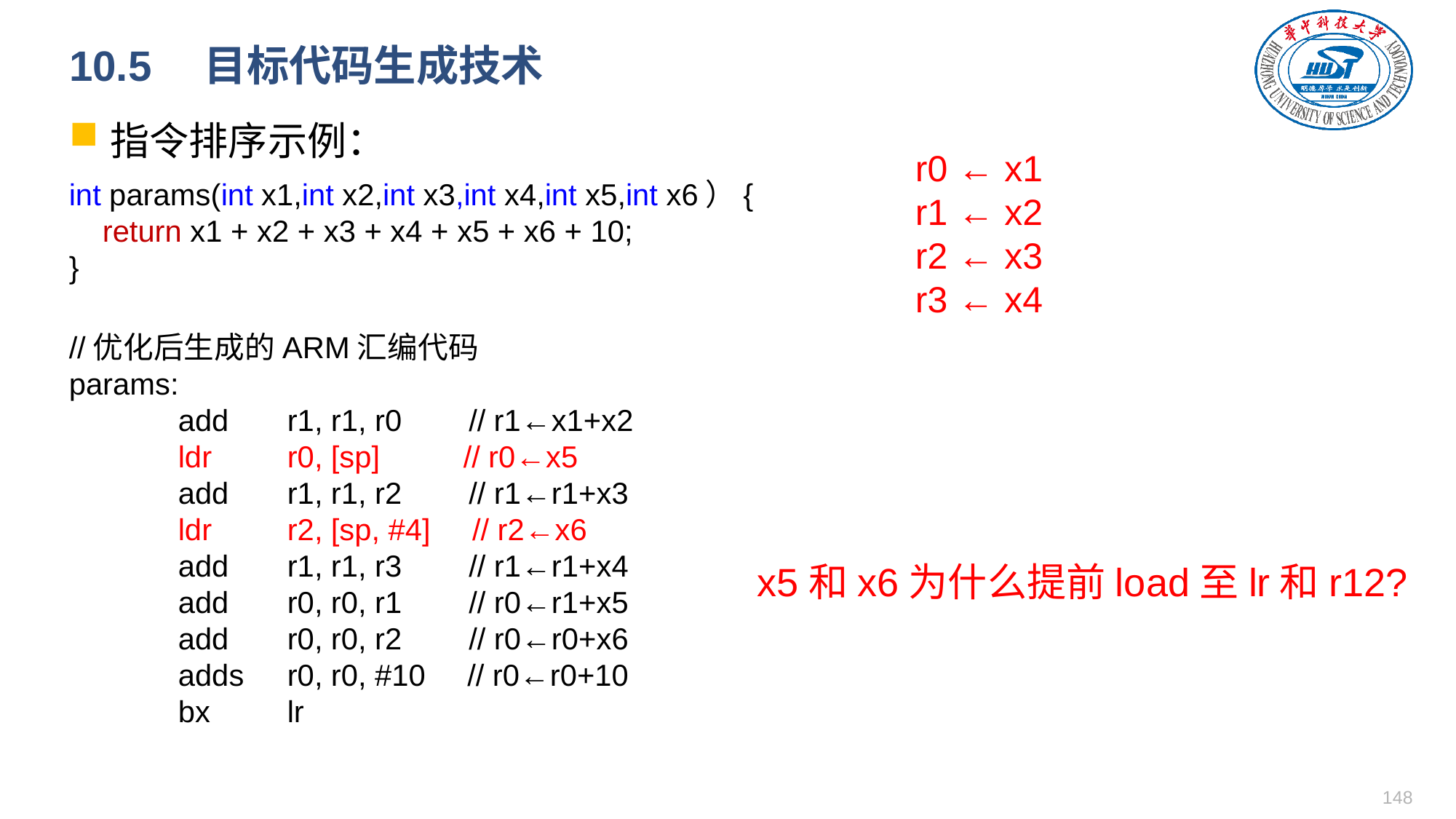

# 10.5　目标代码生成技术
指令排序示例：
r0 ← x1
r1 ← x2
r2 ← x3
r3 ← x4
int params(int x1,int x2,int x3,int x4,int x5,int x6）{
    return x1 + x2 + x3 + x4 + x5 + x6 + 10;
}

//优化后生成的ARM汇编代码
params:
	add	r1, r1, r0        // r1←x1+x2
   	ldr	r0, [sp]	        // r0←x5
	add	r1, r1, r2        // r1←r1+x3
	ldr	r2, [sp, #4]     // r2←x6
	add	r1, r1, r3        // r1←r1+x4
	add	r0, r0, r1        // r0←r1+x5
	add	r0, r0, r2        // r0←r0+x6
	adds	r0, r0, #10     // r0←r0+10
	bx	lr
x5和x6为什么提前load至lr和r12?
148